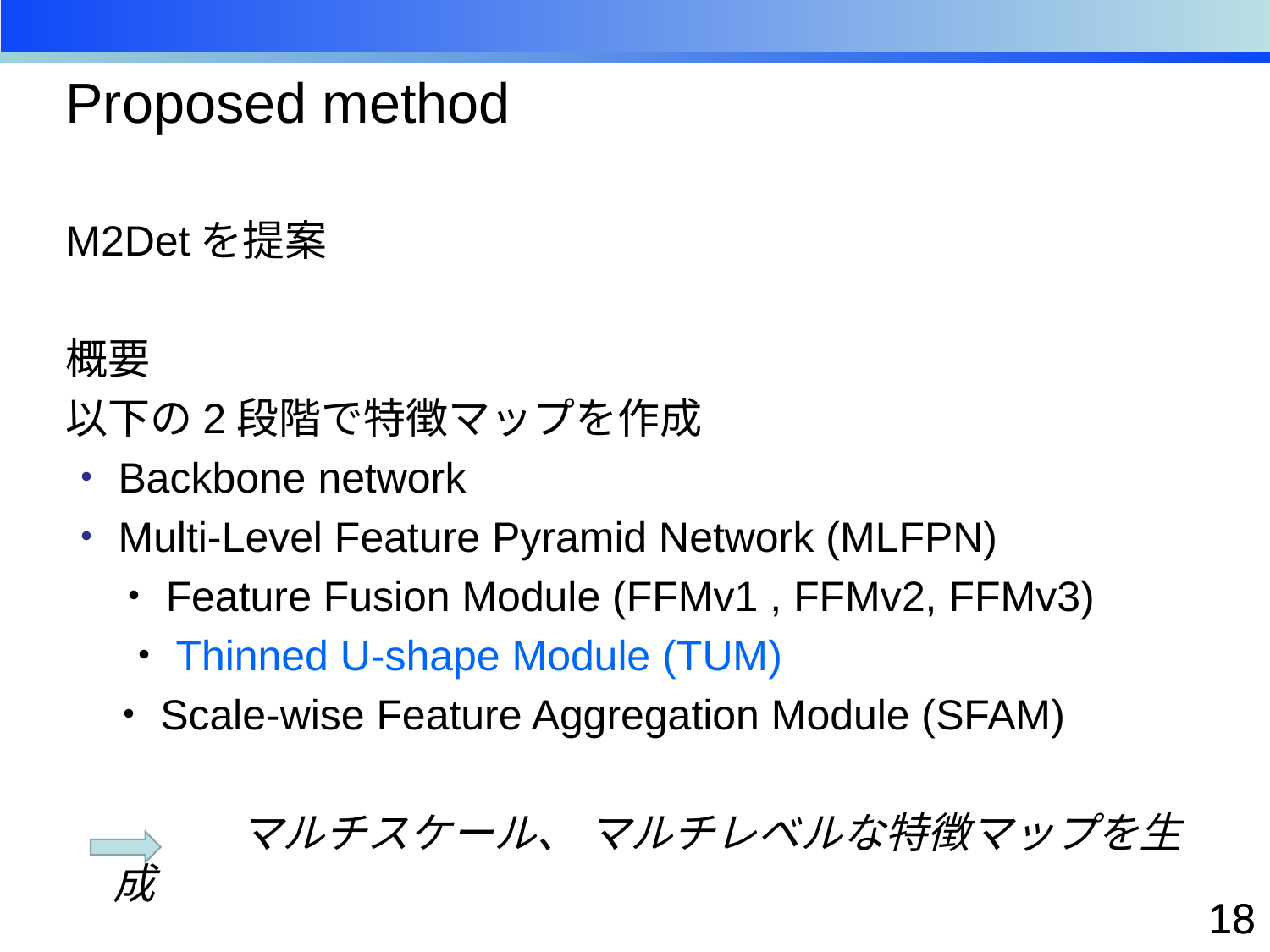

# Proposed method

M2Detを提案

概要
以下の2段階で特徴マップを作成
・Backbone network
・Multi-Level Feature Pyramid Network (MLFPN)
	・Feature Fusion Module (FFMv1 , FFMv2, FFMv3)
     ・Thinned U-shape Module (TUM)
　・Scale-wise Feature Aggregation Module (SFAM)

		マルチスケール、 マルチレベルな特徴マップを生成

18
18